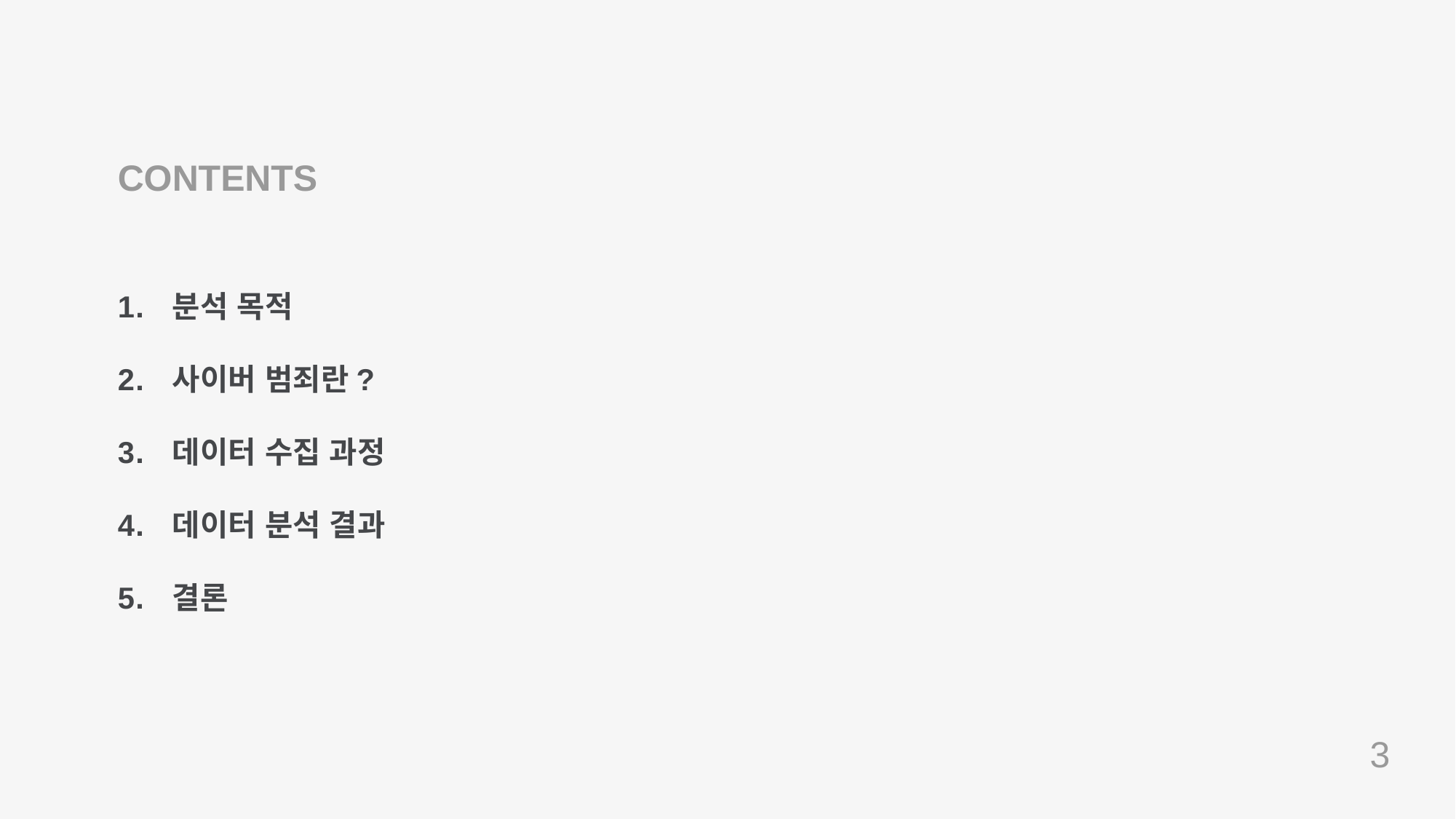

CONTENTS
분석 목적
사이버 범죄란?
데이터 수집 과정
데이터 분석 결과
결론
3